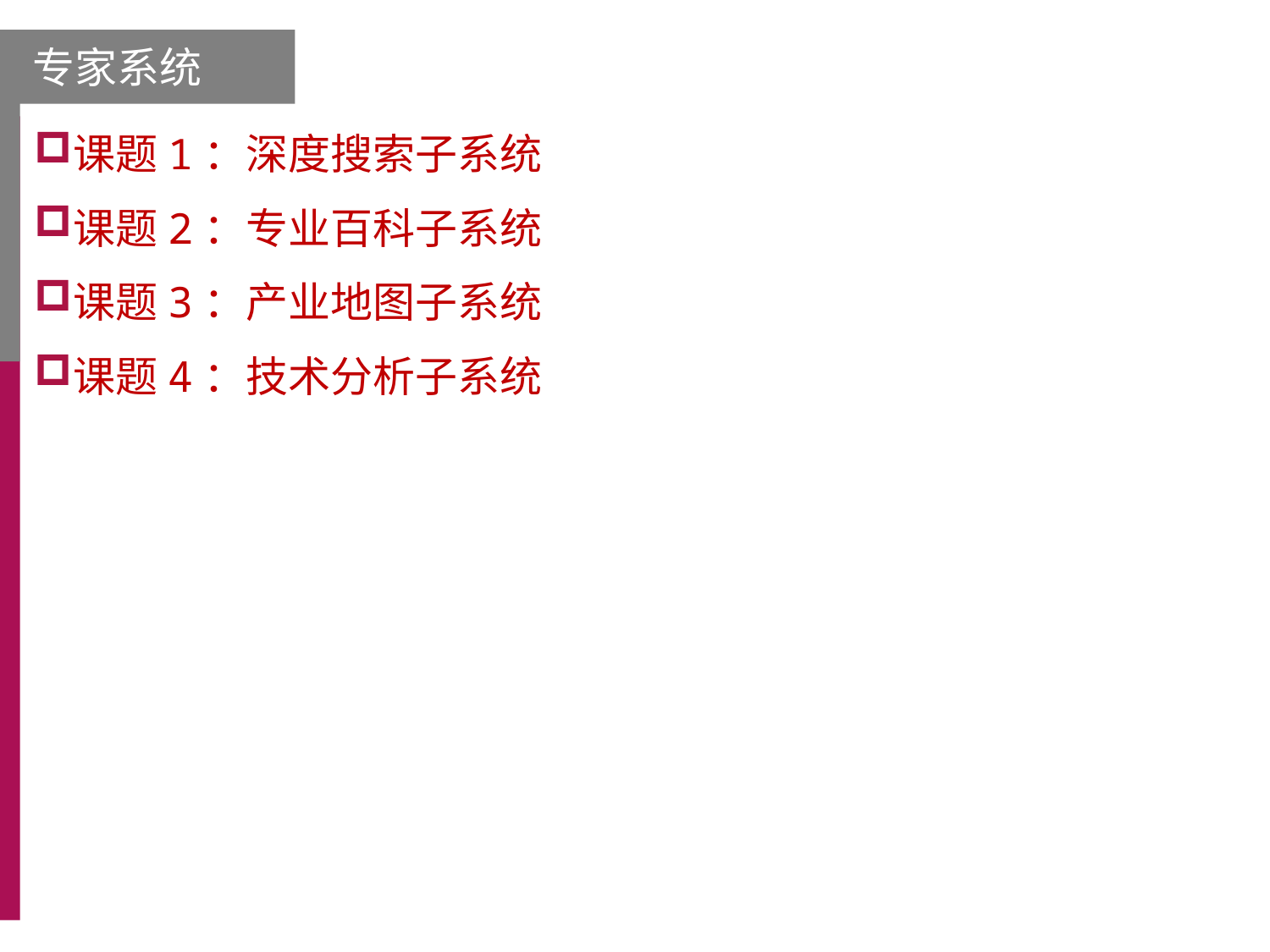

专家系统
课题1：深度搜索子系统
课题2：专业百科子系统
课题3：产业地图子系统
课题4：技术分析子系统

79